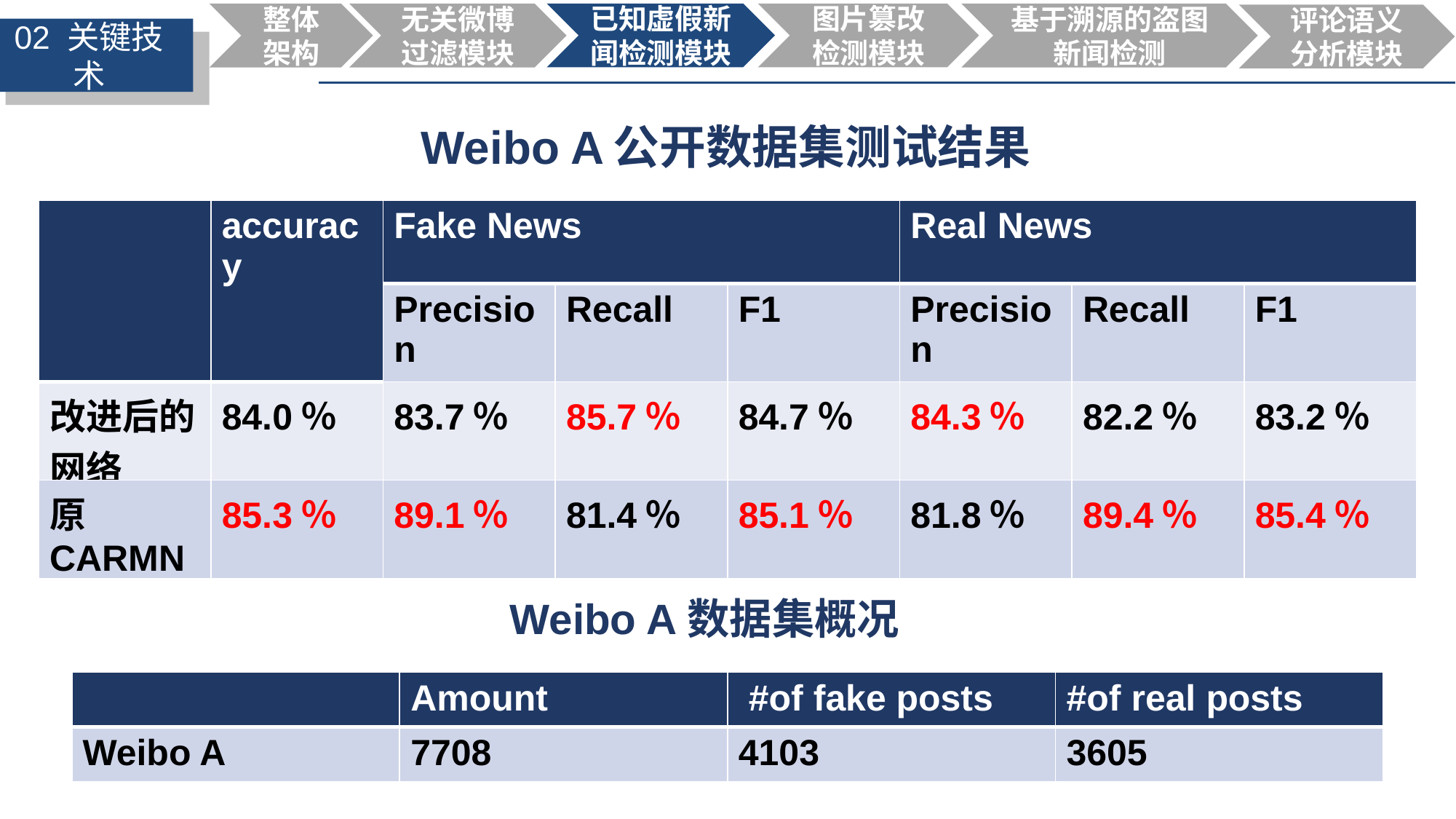

已知虚假新闻检测模块
图片篡改检测模块
整体架构
无关微博过滤模块
基于溯源的盗图新闻检测
评论语义分析模块
02 关键技术

03
03
Weibo A公开数据集测试结果
|  | accuracy | Fake News |  |  | Real News |  |  |
| --- | --- | --- | --- | --- | --- | --- | --- |
|  |  | Precision | Recall | F1 | Precision | Recall | F1 |
| 改进后的网络 | 84.0％ | 83.7％ | 85.7％ | 84.7％ | 84.3％ | 82.2％ | 83.2％ |
| 原CARMN | 85.3％ | 89.1％ | 81.4％ | 85.1％ | 81.8％ | 89.4％ | 85.4％ |
Weibo A数据集概况
|  | Amount | #of fake posts | #of real posts |
| --- | --- | --- | --- |
| Weibo A | 7708 | 4103 | 3605 |